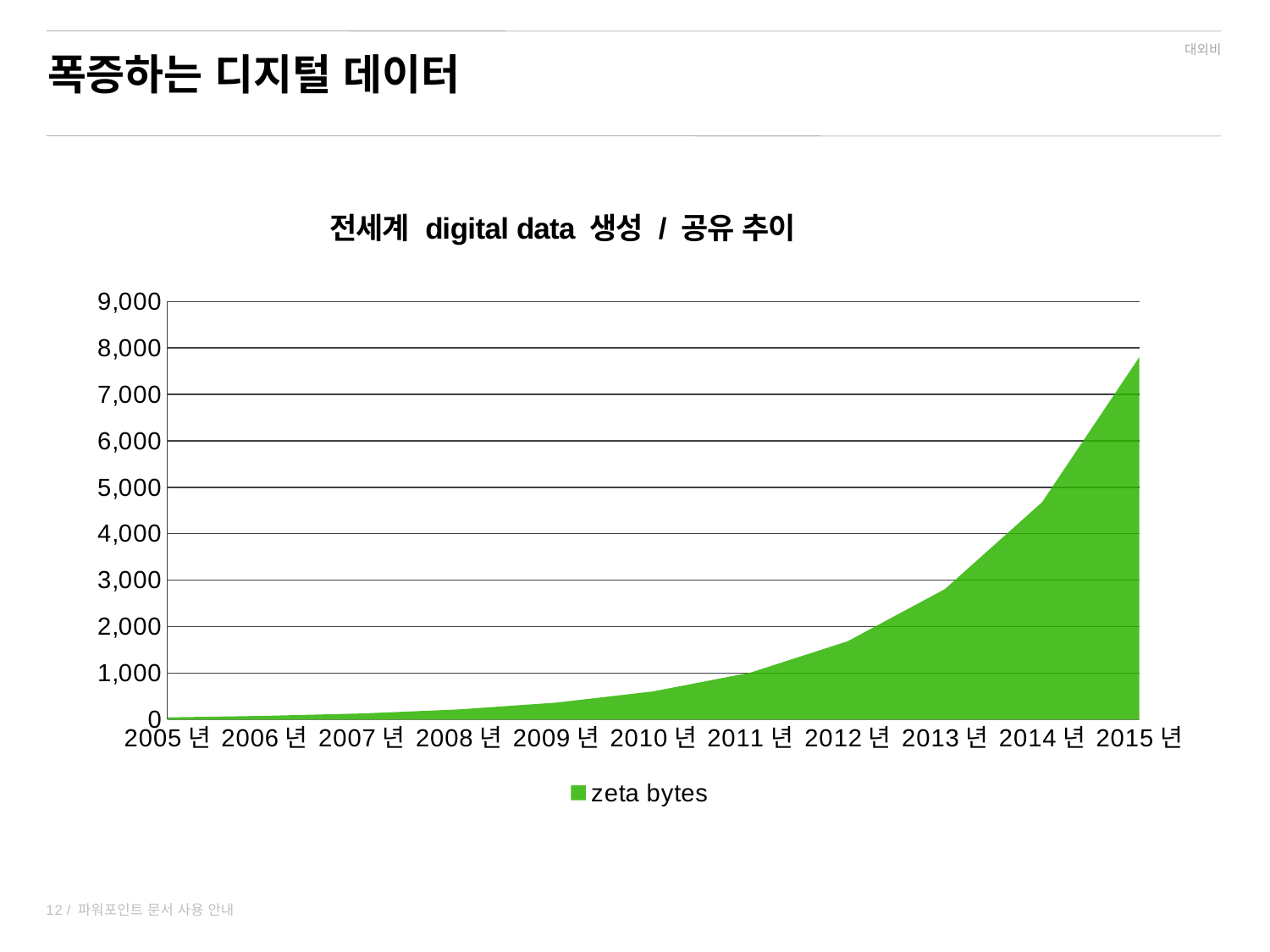

# 폭증하는 디지털 데이터

### Chart: 전세계 digital data 생성 / 공유 추이

| Category | zeta bytes |
|---|---|
| 2005년 | 47.16361727999998 |
| 2006년 | 78.60602879999992 |
| 2007년 | 131.010048 |
| 2008년 | 218.35008000000008 |
| 2009년 | 363.91679999999934 |
| 2010년 | 606.5279999999993 |
| 2011년 | 1010.8799999999999 |
| 2012년 | 1684.8 |
| 2013년 | 2808.0 |
| 2014년 | 4680.0 |
| 2015년 | 7800.0 |